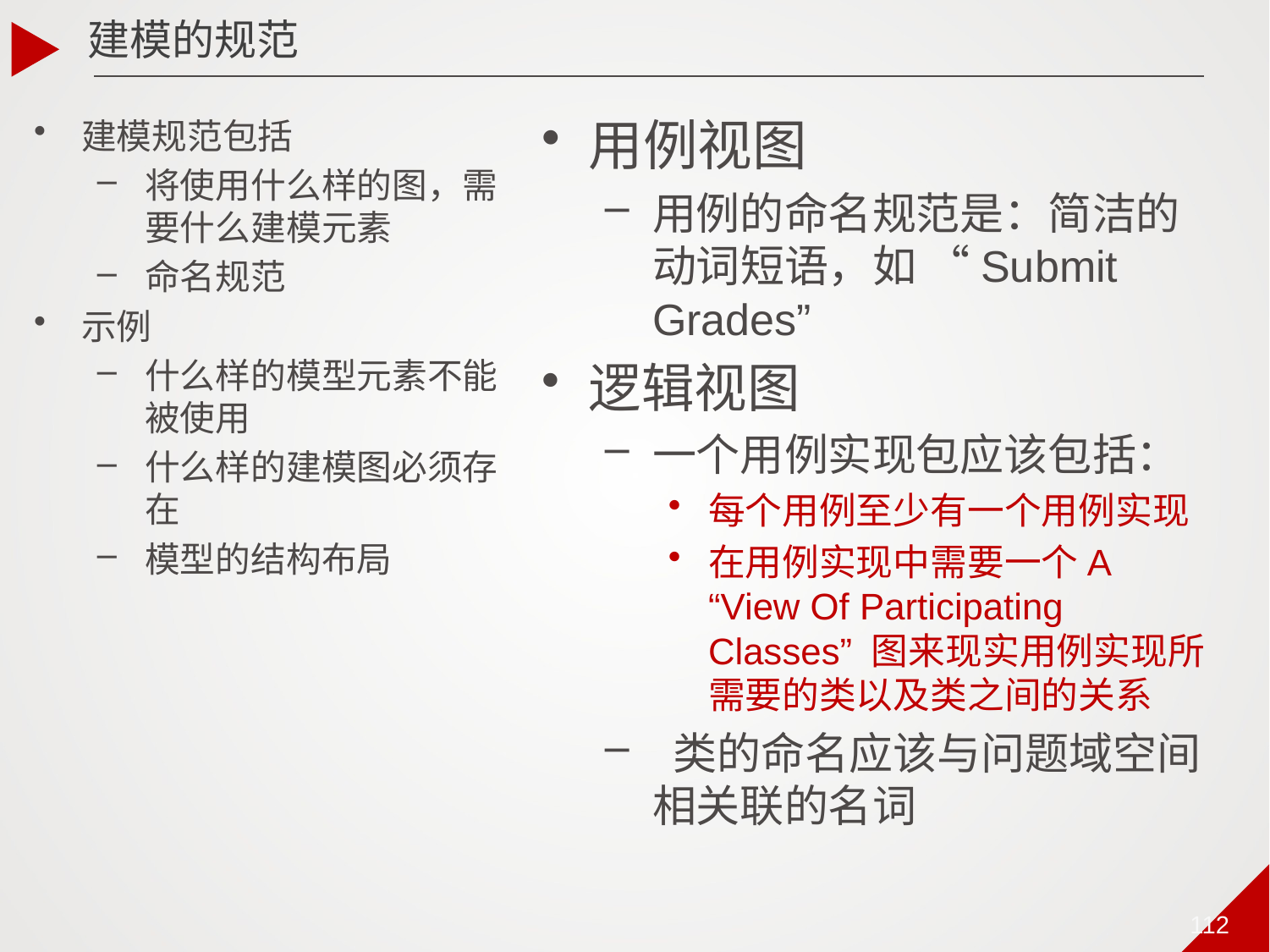

# 建模的规范

用例视图
用例的命名规范是：简洁的动词短语，如 “Submit Grades”
逻辑视图
一个用例实现包应该包括：
每个用例至少有一个用例实现
在用例实现中需要一个A “View Of Participating Classes” 图来现实用例实现所需要的类以及类之间的关系
 类的命名应该与问题域空间相关联的名词
建模规范包括
将使用什么样的图，需要什么建模元素
命名规范
示例
什么样的模型元素不能被使用
什么样的建模图必须存在
模型的结构布局